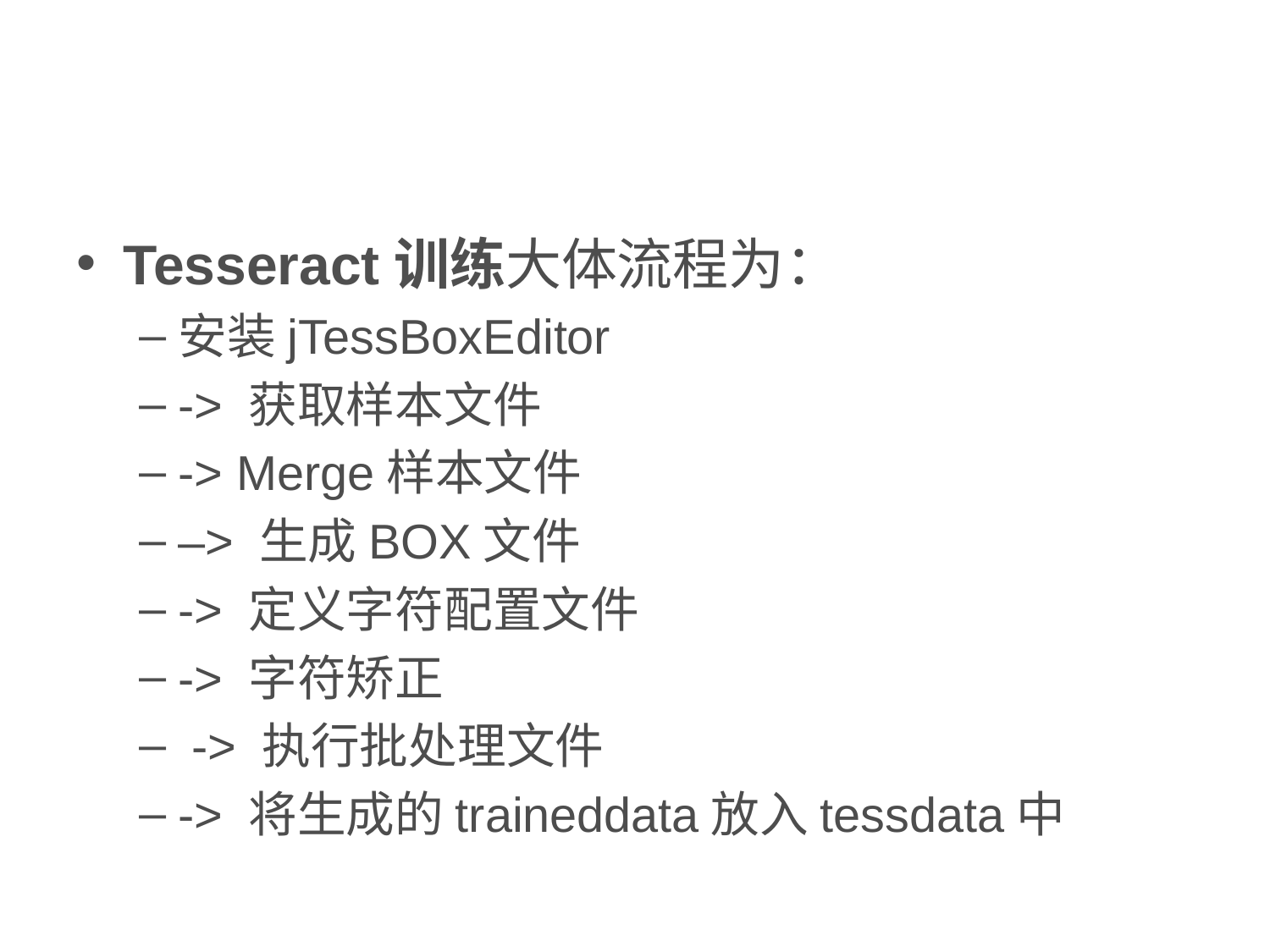

#
Tesseract训练大体流程为：
安装jTessBoxEditor
-> 获取样本文件
-> Merge样本文件
–> 生成BOX文件
-> 定义字符配置文件
-> 字符矫正
 -> 执行批处理文件
-> 将生成的traineddata放入tessdata中